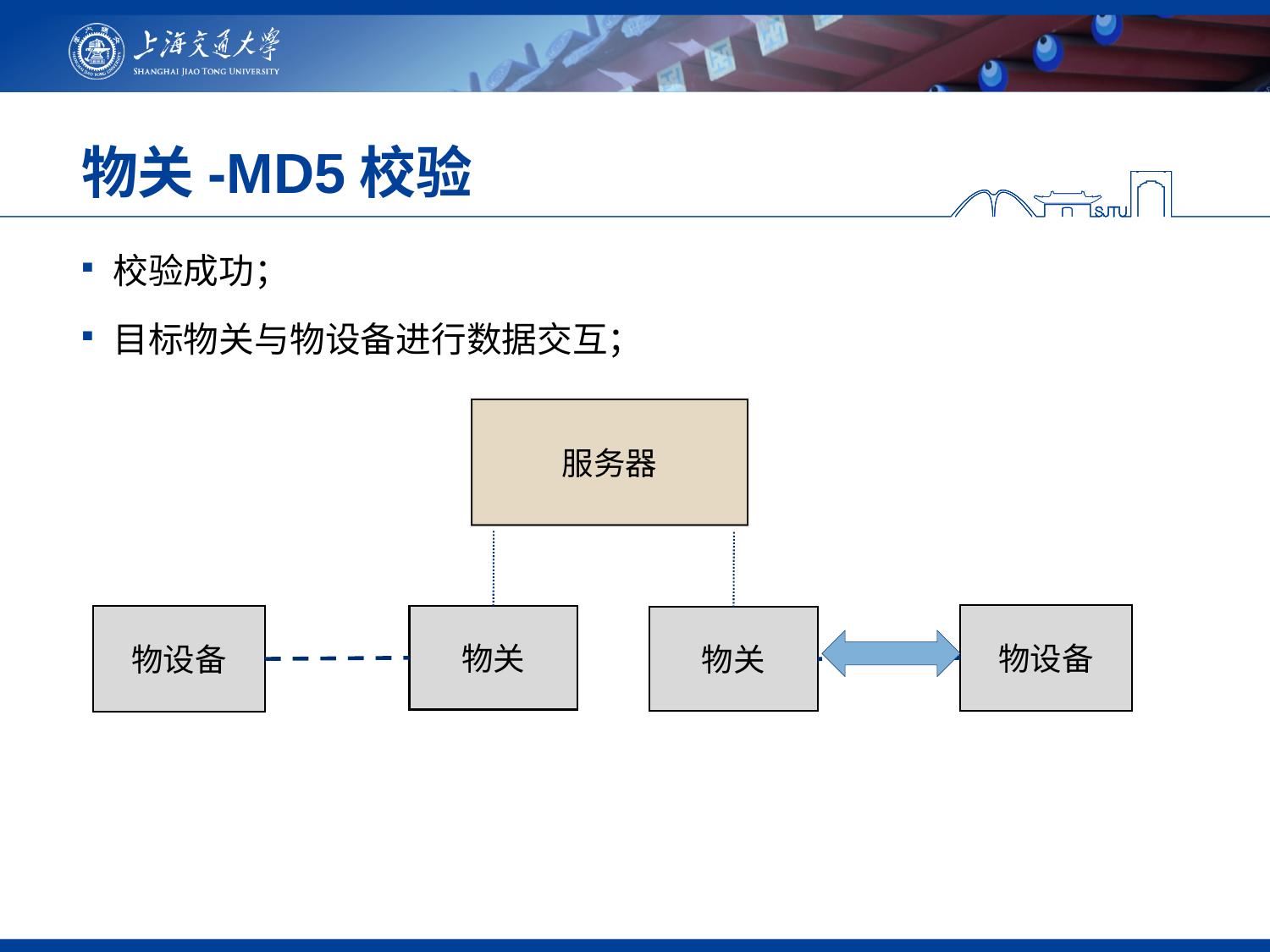

# 物关-MD5校验
校验成功；
目标物关与物设备进行数据交互；
服务器
物设备
物设备
物关
物关